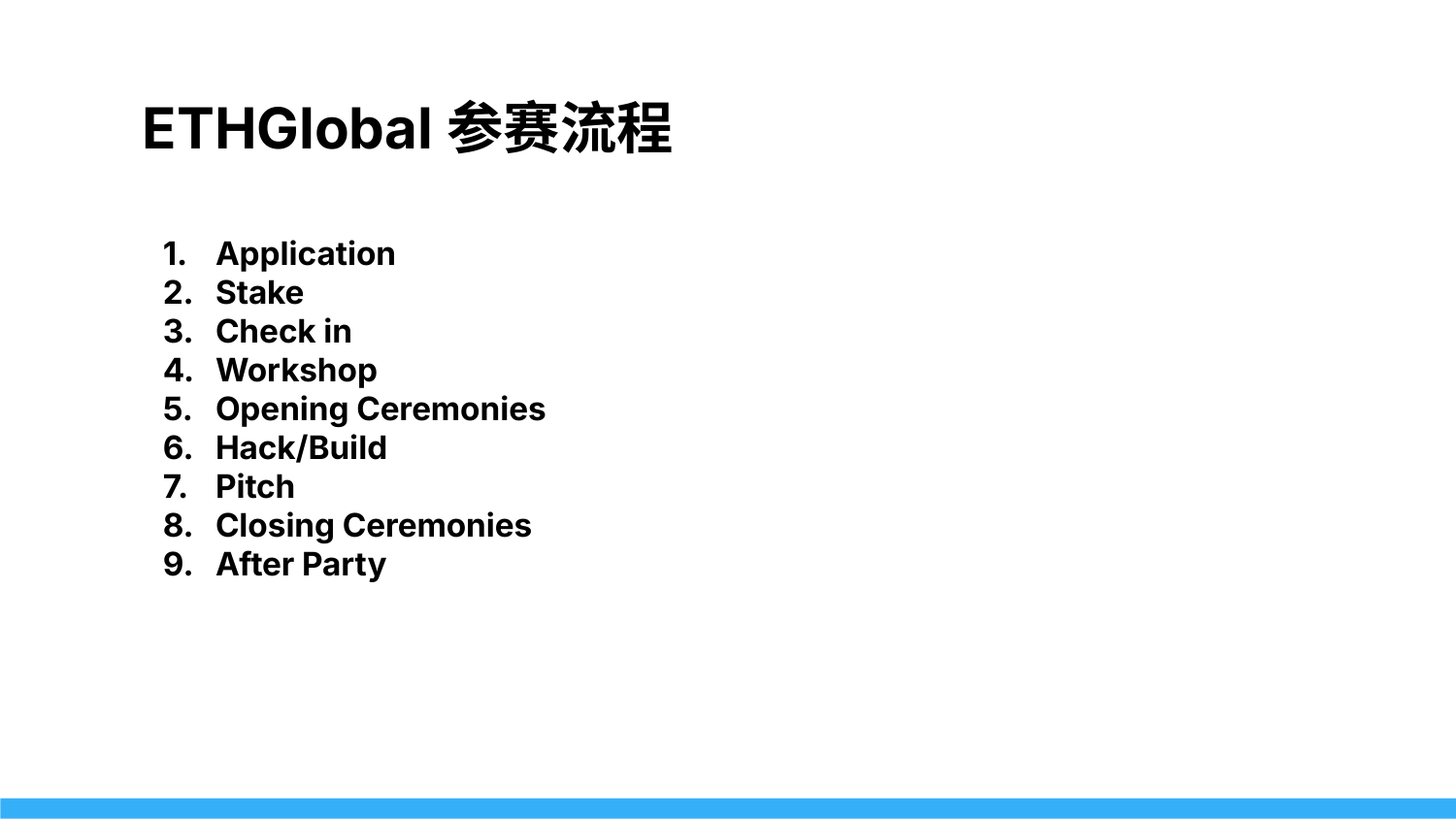

# ETHGlobal参赛流程
Application
Stake
Check in
Workshop
Opening Ceremonies
Hack/Build
Pitch
Closing Ceremonies
After Party